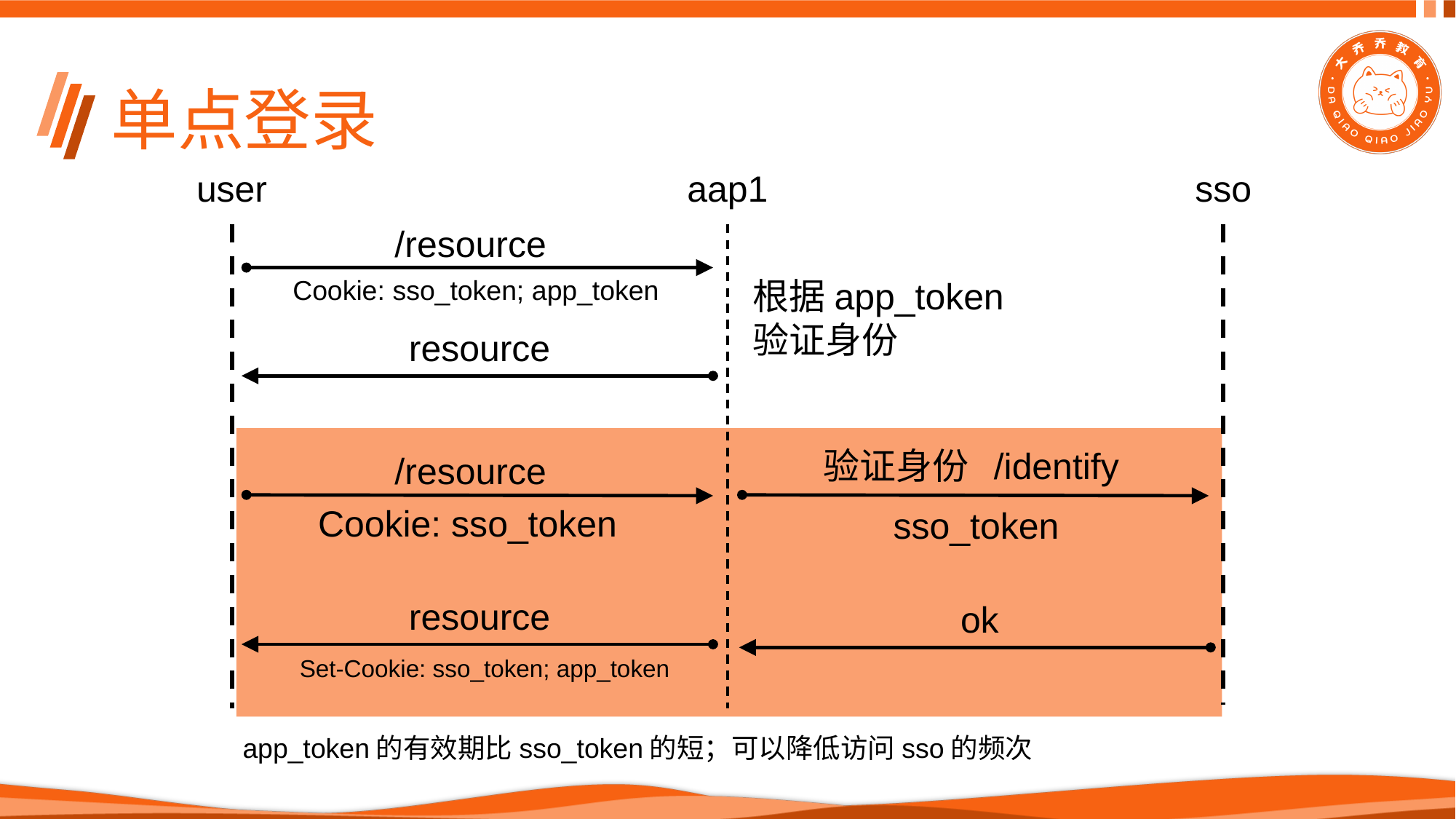

# 单点登录
aap1
sso
user
/resource
Cookie: sso_token; app_token
根据app_token
验证身份
resource

验证身份  /identify
/resource
Cookie: sso_token
sso_token
resource
ok
Set-Cookie: sso_token; app_token
app_token的有效期比sso_token的短；可以降低访问sso的频次